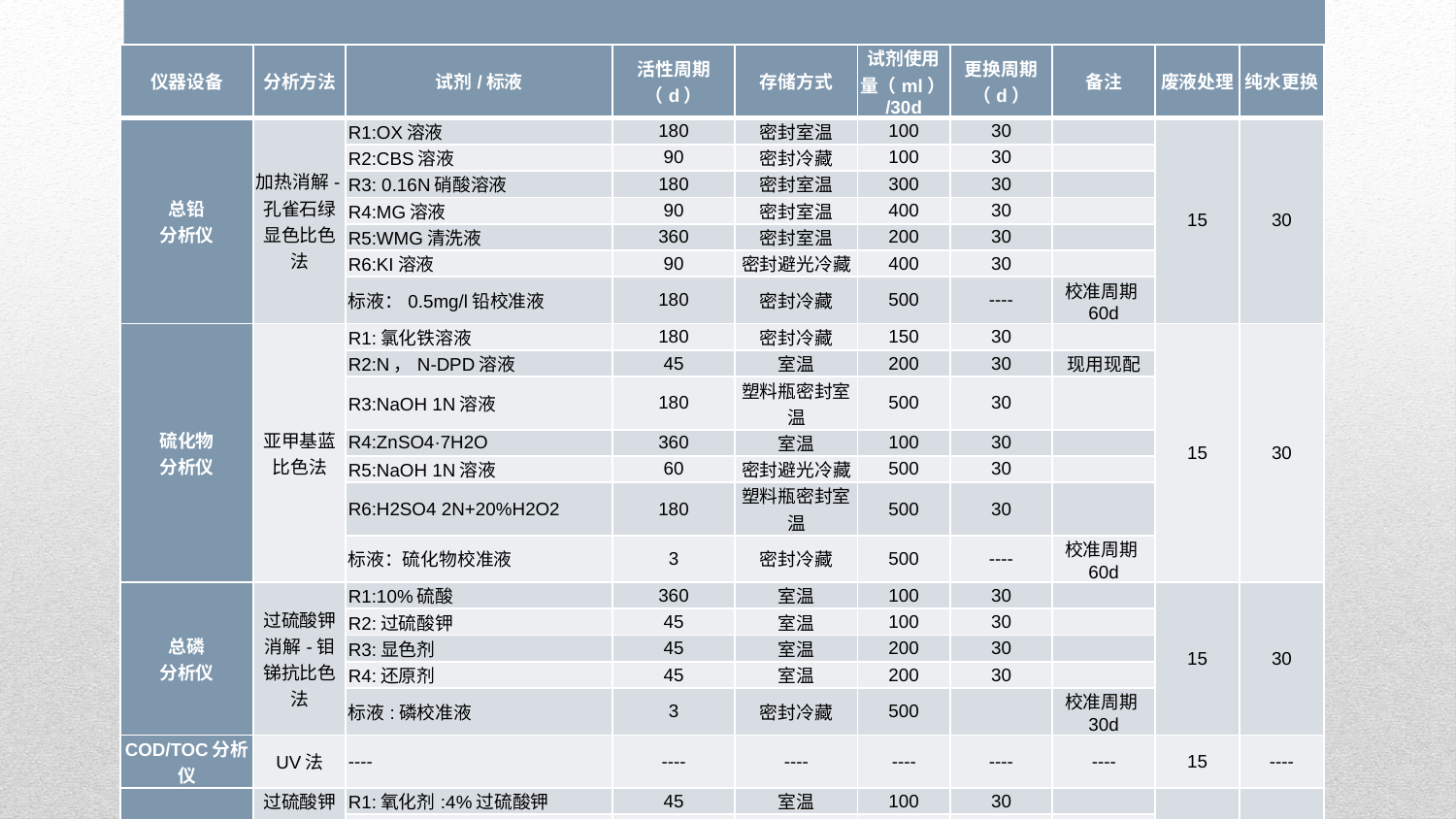

| 仪器设备 | 分析方法 | 试剂/标液 | 活性周期（d） | 存储方式 | 试剂使用量（ml）/30d | 更换周期（d） | 备注 | 废液处理 | 纯水更换 |
| --- | --- | --- | --- | --- | --- | --- | --- | --- | --- |
| 总铅 分析仪 | 加热消解-孔雀石绿显色比色法 | R1:OX溶液 | 180 | 密封室温 | 100 | 30 |  | 15 | 30 |
|  |  | R2:CBS溶液 | 90 | 密封冷藏 | 100 | 30 |  |  |  |
|  |  | R3: 0.16N硝酸溶液 | 180 | 密封室温 | 300 | 30 |  |  |  |
|  |  | R4:MG溶液 | 90 | 密封室温 | 400 | 30 |  |  |  |
|  |  | R5:WMG清洗液 | 360 | 密封室温 | 200 | 30 |  |  |  |
|  |  | R6:KI溶液 | 90 | 密封避光冷藏 | 400 | 30 |  |  |  |
|  |  | 标液：0.5mg/l铅校准液 | 180 | 密封冷藏 | 500 | ---- | 校准周期60d |  |  |
| 硫化物 分析仪 | 亚甲基蓝比色法 | R1:氯化铁溶液 | 180 | 密封冷藏 | 150 | 30 |  | 15 | 30 |
|  |  | R2:N，N-DPD溶液 | 45 | 室温 | 200 | 30 | 现用现配 |  |  |
|  |  | R3:NaOH 1N溶液 | 180 | 塑料瓶密封室温 | 500 | 30 |  |  |  |
|  |  | R4:ZnSO4·7H2O | 360 | 室温 | 100 | 30 |  |  |  |
|  |  | R5:NaOH 1N溶液 | 60 | 密封避光冷藏 | 500 | 30 |  |  |  |
|  |  | R6:H2SO4 2N+20%H2O2 | 180 | 塑料瓶密封室温 | 500 | 30 |  |  |  |
|  |  | 标液：硫化物校准液 | 3 | 密封冷藏 | 500 | ---- | 校准周期60d |  |  |
| 总磷 分析仪 | 过硫酸钾消解-钼锑抗比色法 | R1:10%硫酸 | 360 | 室温 | 100 | 30 |  | 15 | 30 |
|  |  | R2:过硫酸钾 | 45 | 室温 | 100 | 30 |  |  |  |
|  |  | R3:显色剂 | 45 | 室温 | 200 | 30 |  |  |  |
|  |  | R4:还原剂 | 45 | 室温 | 200 | 30 |  |  |  |
|  |  | 标液:磷校准液 | 3 | 密封冷藏 | 500 |  | 校准周期30d |  |  |
| COD/TOC分析仪 | UV法 | ---- | ---- | ---- | ---- | ---- | ---- | 15 | ---- |
| 总氮/硝氮分析仪 | 过硫酸钾消解-DTPA还原-盐酸萘乙二胺比色法 | R1:氧化剂:4%过硫酸钾 | 45 | 室温 | 100 | 30 |  | 7 | 7 |
|  |  | R2:缓冲液 | 45 | 室温 | 100 | 30 |  |  |  |
|  |  | R3:还原剂DTPA和缓冲液 | 45 | 室温 | 700 | 20 |  |  |  |
|  |  | R4:显色剂 | 45 | 室温 | 300 | 30 |  |  |  |
|  |  | 标液:校准液 | 3 | 密封冷藏 | 500 | ---- | 校准周期30d |  |  |